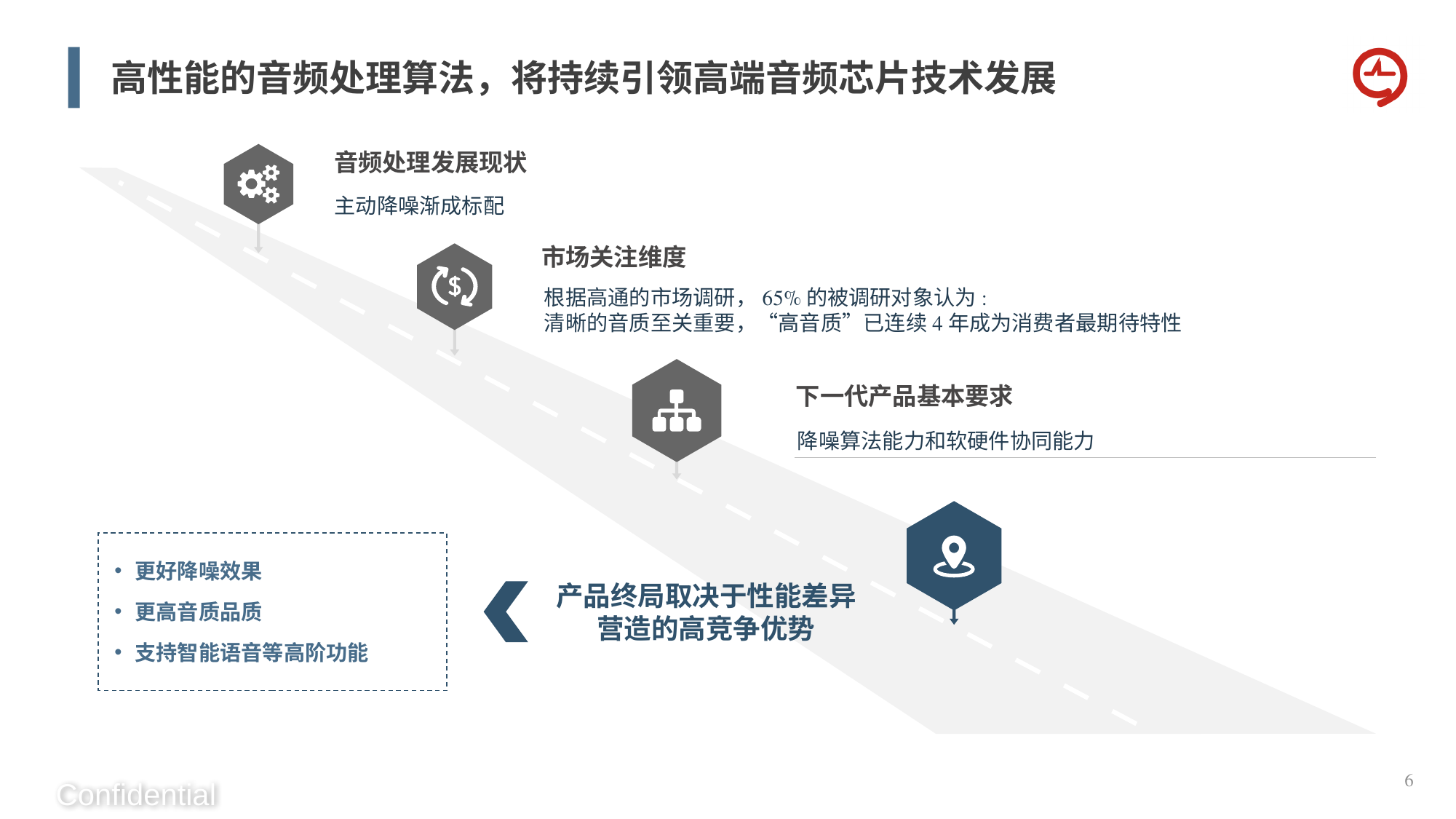

高性能的音频处理算法，将持续引领高端音频芯片技术发展
音频处理发展现状

主动降噪渐成标配
市场关注维度

根据高通的市场调研，65%的被调研对象认为:
清晰的音质至关重要，“高音质”已连续4年成为消费者最期待特性

下一代产品基本要求
降噪算法能力和软硬件协同能力

更好降噪效果
更高音质品质
支持智能语音等高阶功能
产品终局取决于性能差异营造的高竞争优势

6
Confidential